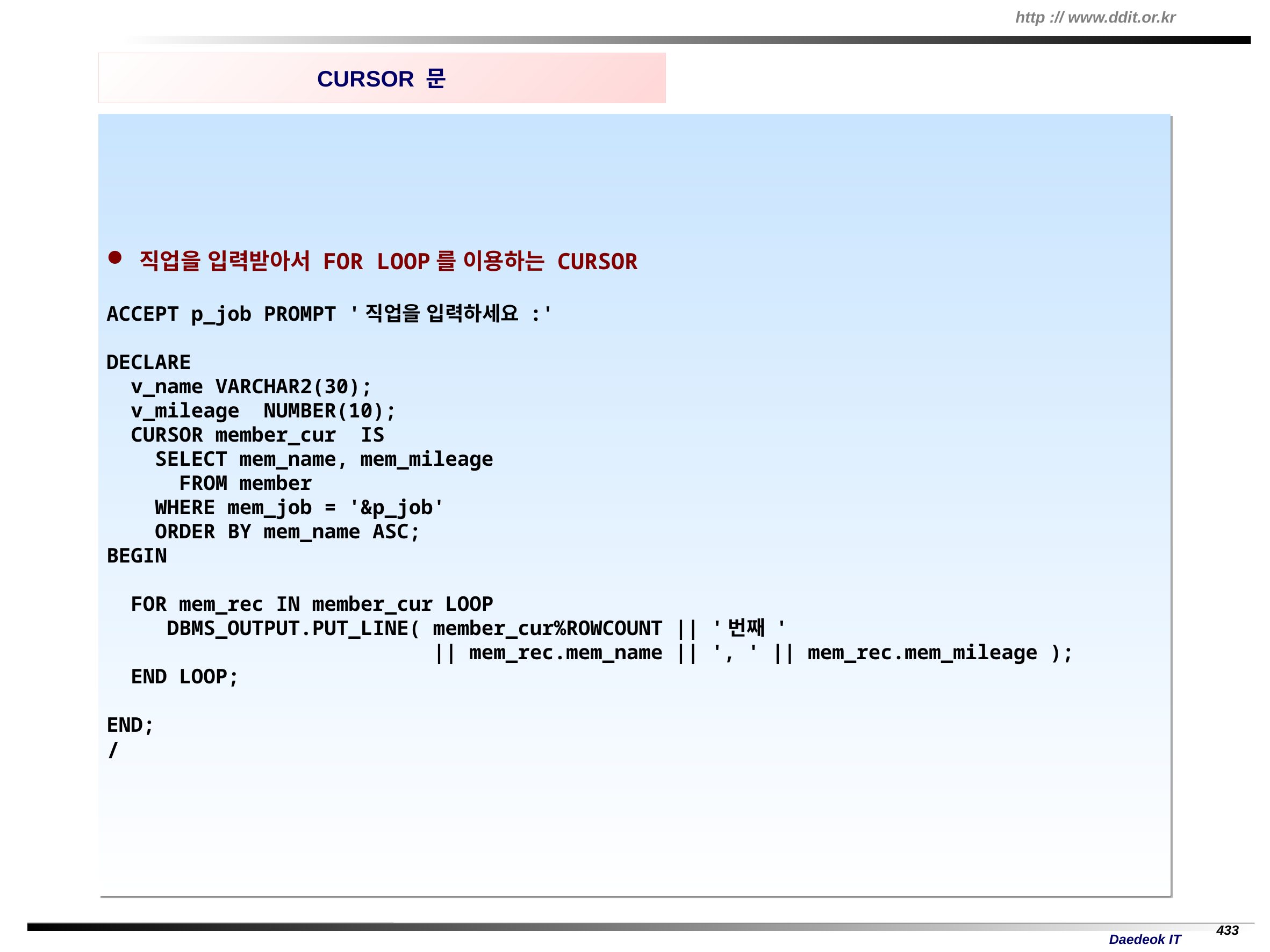

CURSOR 문
 직업을 입력받아서 FOR LOOP를 이용하는 CURSOR

ACCEPT p_job PROMPT '직업을 입력하세요 :'

DECLARE
  v_name VARCHAR2(30);
  v_mileage  NUMBER(10);
  CURSOR member_cur  IS
    SELECT mem_name, mem_mileage
      FROM member
    WHERE mem_job = '&p_job'
    ORDER BY mem_name ASC;
BEGIN

  FOR mem_rec IN member_cur LOOP
     DBMS_OUTPUT.PUT_LINE( member_cur%ROWCOUNT || '번째 '
                           || mem_rec.mem_name || ', ' || mem_rec.mem_mileage );
  END LOOP;

END;
/